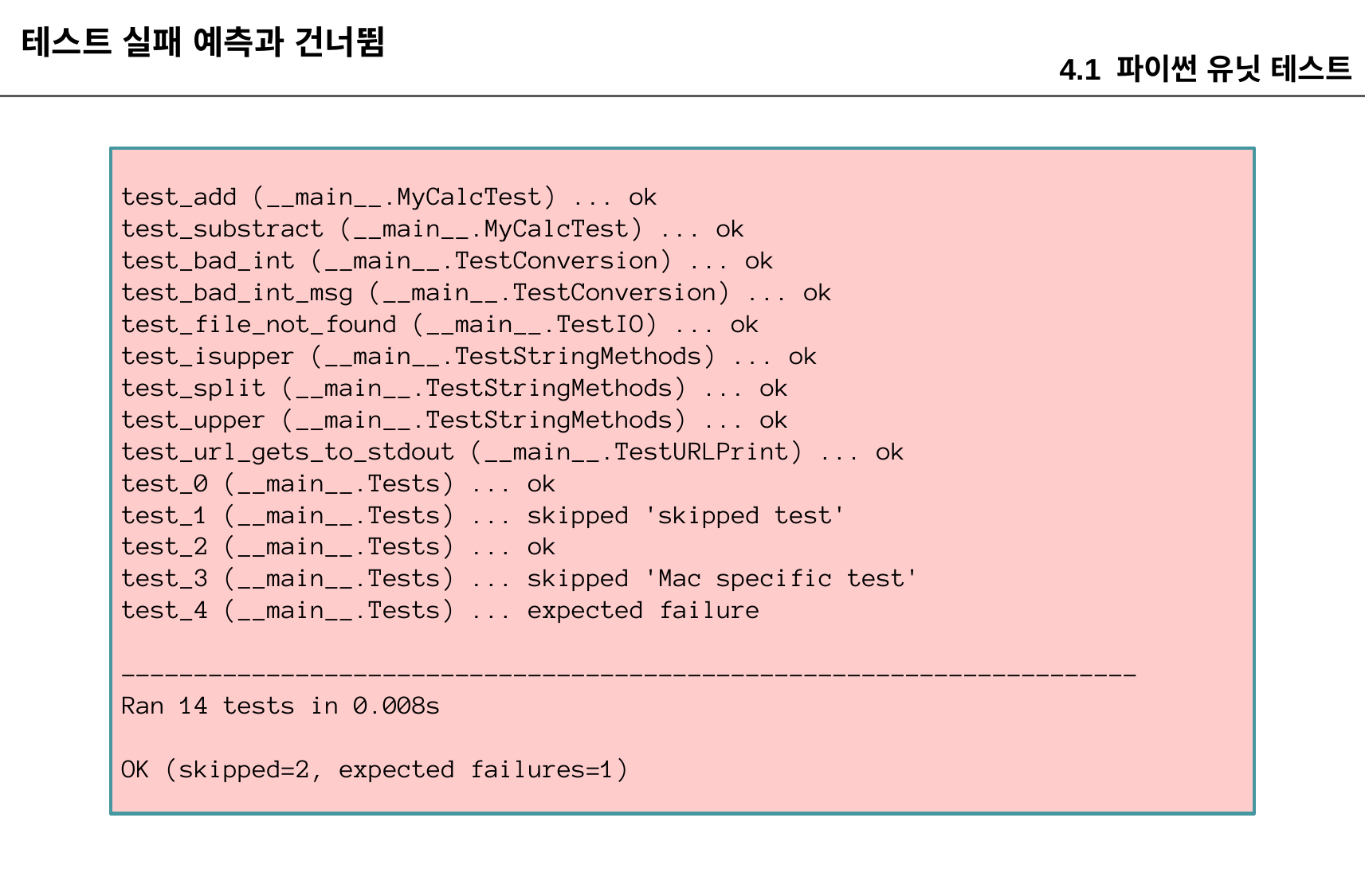

테스트 실패 예측과 건너뜀
4.1 파이썬 유닛 테스트
test_add (__main__.MyCalcTest) ... ok
test_substract (__main__.MyCalcTest) ... ok
test_bad_int (__main__.TestConversion) ... ok
test_bad_int_msg (__main__.TestConversion) ... ok
test_file_not_found (__main__.TestIO) ... ok
test_isupper (__main__.TestStringMethods) ... ok
test_split (__main__.TestStringMethods) ... ok
test_upper (__main__.TestStringMethods) ... ok
test_url_gets_to_stdout (__main__.TestURLPrint) ... ok
test_0 (__main__.Tests) ... ok
test_1 (__main__.Tests) ... skipped 'skipped test'
test_2 (__main__.Tests) ... ok
test_3 (__main__.Tests) ... skipped 'Mac specific test'
test_4 (__main__.Tests) ... expected failure

----------------------------------------------------------------------
Ran 14 tests in 0.008s

OK (skipped=2, expected failures=1)